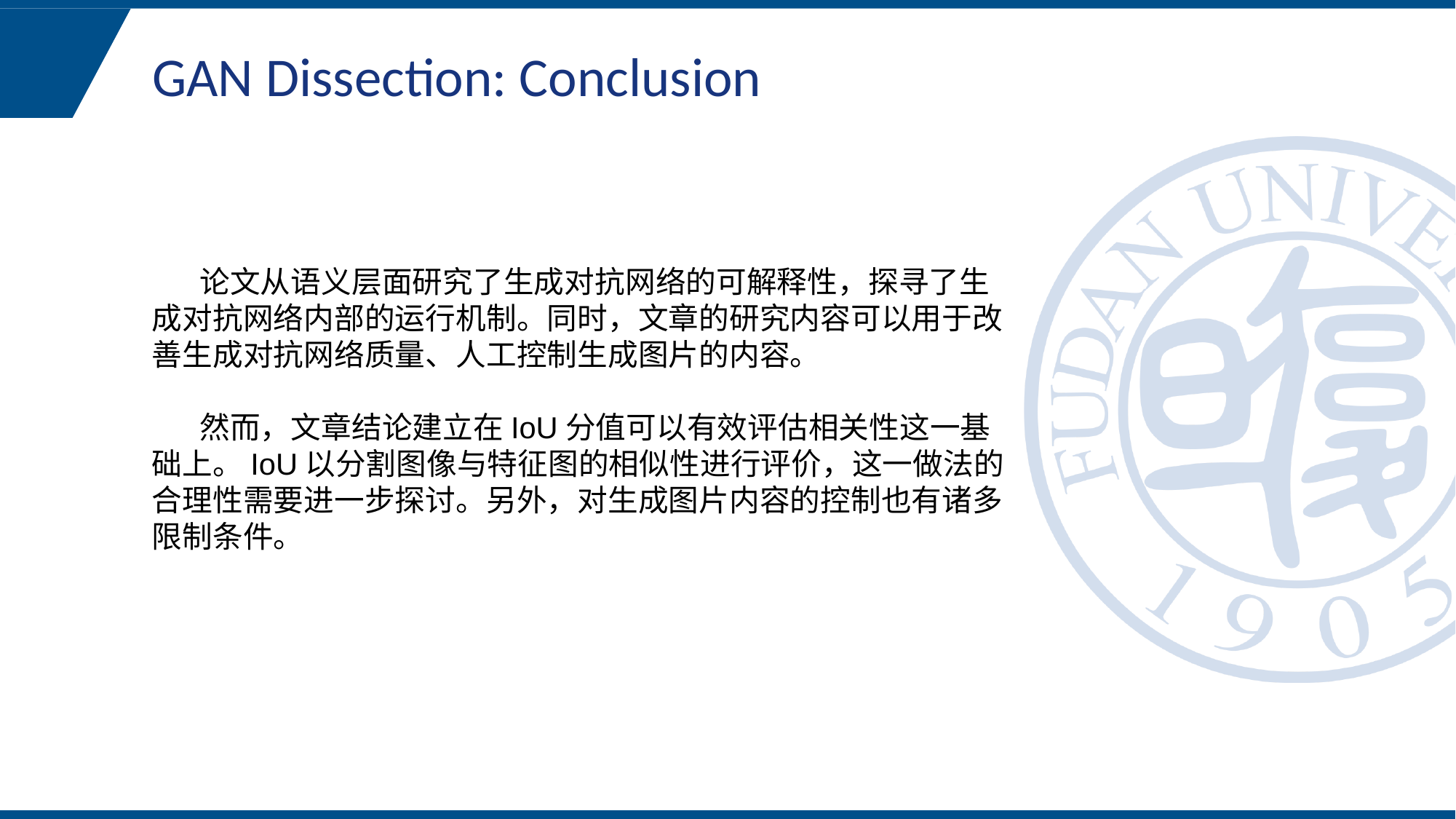

GAN Dissection: Conclusion
      论文从语义层面研究了生成对抗网络的可解释性，探寻了生成对抗网络内部的运行机制。同时，文章的研究内容可以用于改善生成对抗网络质量、人工控制生成图片的内容。

      然而，文章结论建立在IoU分值可以有效评估相关性这一基础上。IoU以分割图像与特征图的相似性进行评价，这一做法的合理性需要进一步探讨。另外，对生成图片内容的控制也有诸多限制条件。